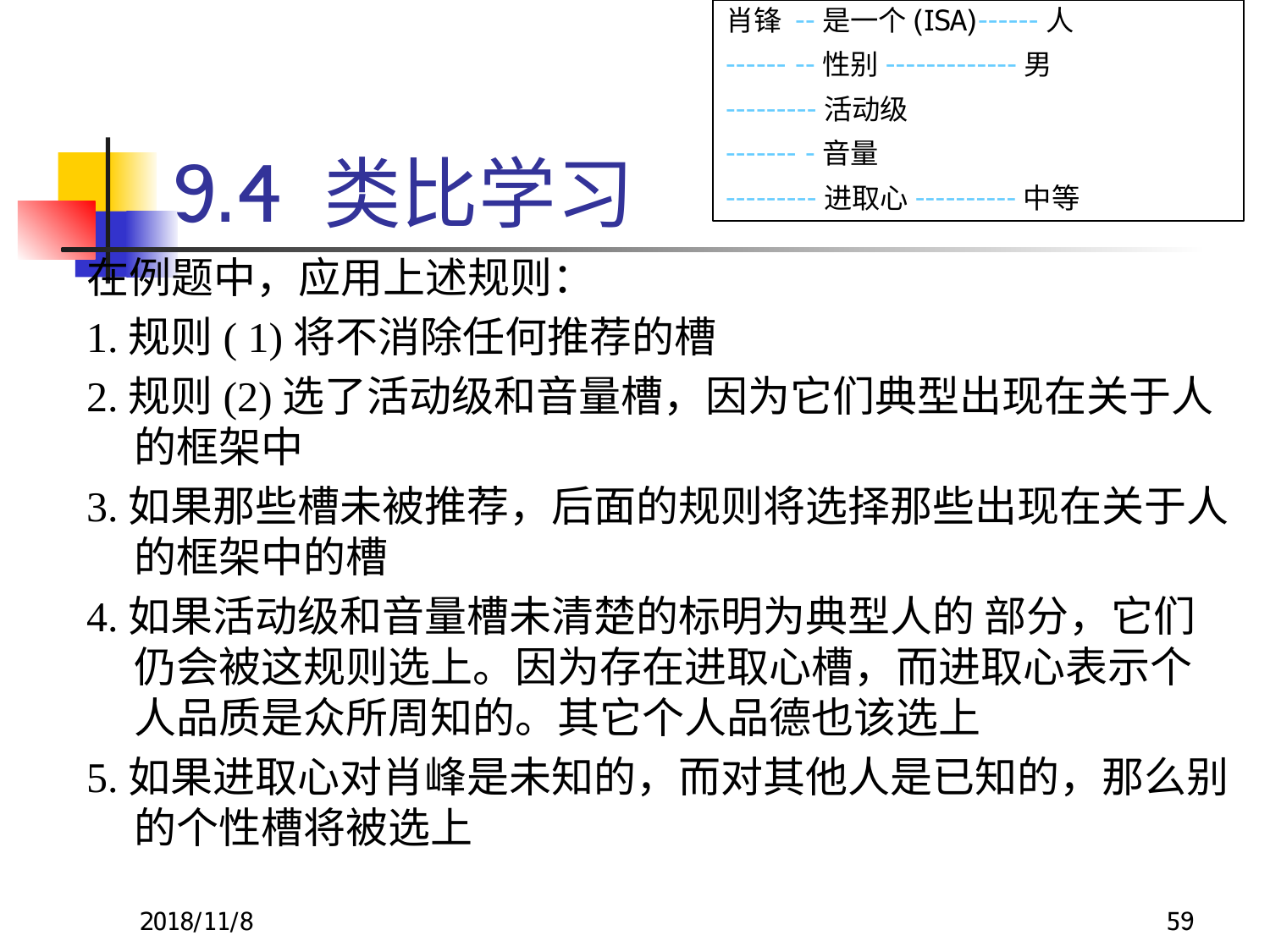

肖锋 --是一个(ISA)------人
------ --性别-------------男
---------活动级
------- -音量
---------进取心----------中等
# 9.4 类比学习
在例题中，应用上述规则：
1.规则( 1)将不消除任何推荐的槽
2.规则(2)选了活动级和音量槽，因为它们典型出现在关于人的框架中
3.如果那些槽未被推荐，后面的规则将选择那些出现在关于人的框架中的槽
4.如果活动级和音量槽未清楚的标明为典型人的 部分，它们仍会被这规则选上。因为存在进取心槽，而进取心表示个人品质是众所周知的。其它个人品德也该选上
5.如果进取心对肖峰是未知的，而对其他人是已知的，那么别的个性槽将被选上
2018/11/8
59